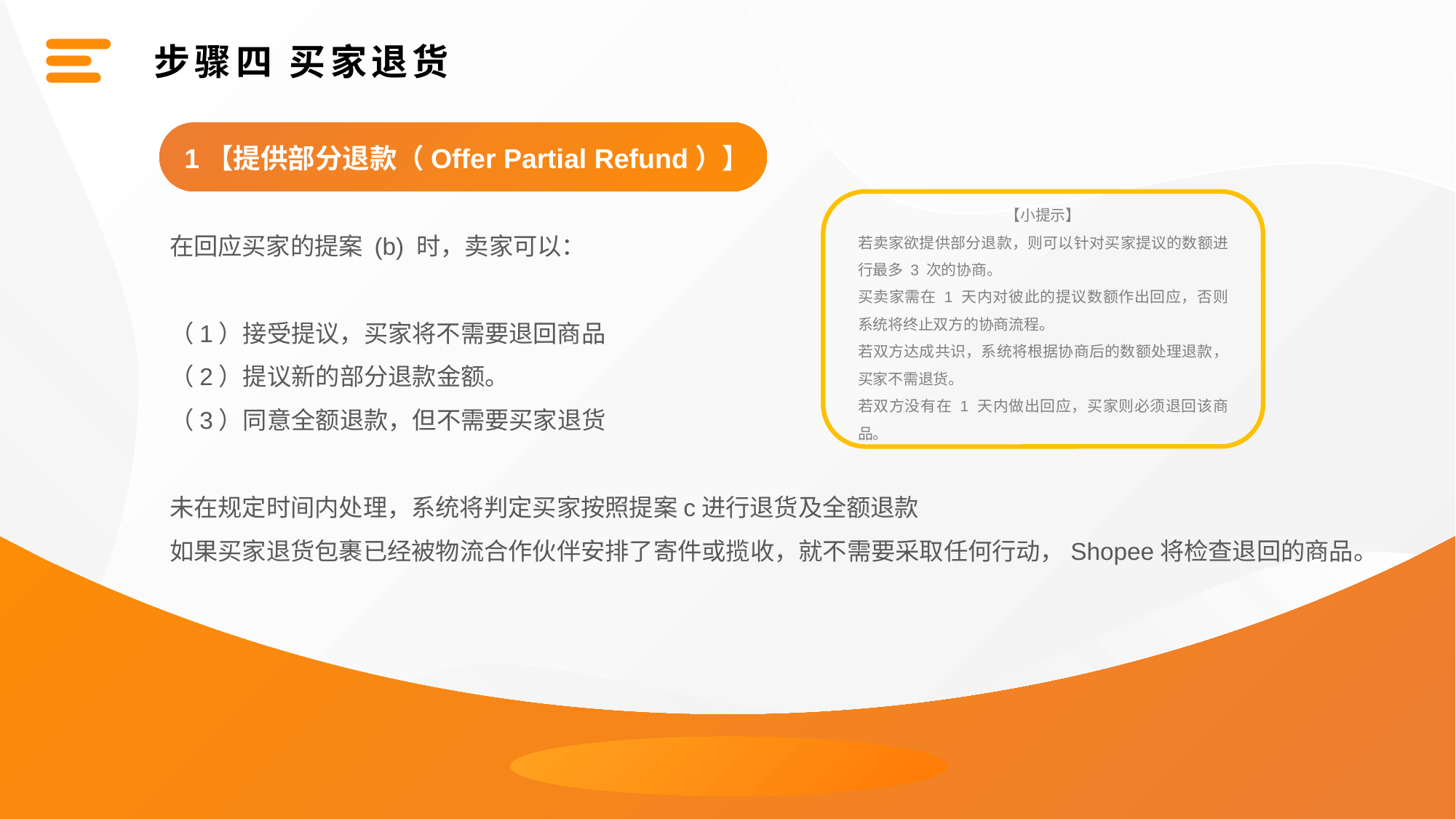

步骤四 买家退货

1【提供部分退款（Offer Partial Refund）】

【小提示】
若卖家欲提供部分退款，则可以针对买家提议的数额进行最多 3 次的协商。
买卖家需在 1 天内对彼此的提议数额作出回应，否则系统将终止双方的协商流程。
若双方达成共识，系统将根据协商后的数额处理退款，买家不需退货。
若双方没有在 1 天内做出回应，买家则必须退回该商品。
在回应买家的提案 (b) 时，卖家可以：

（1）接受提议，买家将不需要退回商品
（2）提议新的部分退款金额。
（3）同意全额退款，但不需要买家退货

未在规定时间内处理，系统将判定买家按照提案c进行退货及全额退款
如果买家退货包裹已经被物流合作伙伴安排了寄件或揽收，就不需要采取任何行动，Shopee将检查退回的商品。